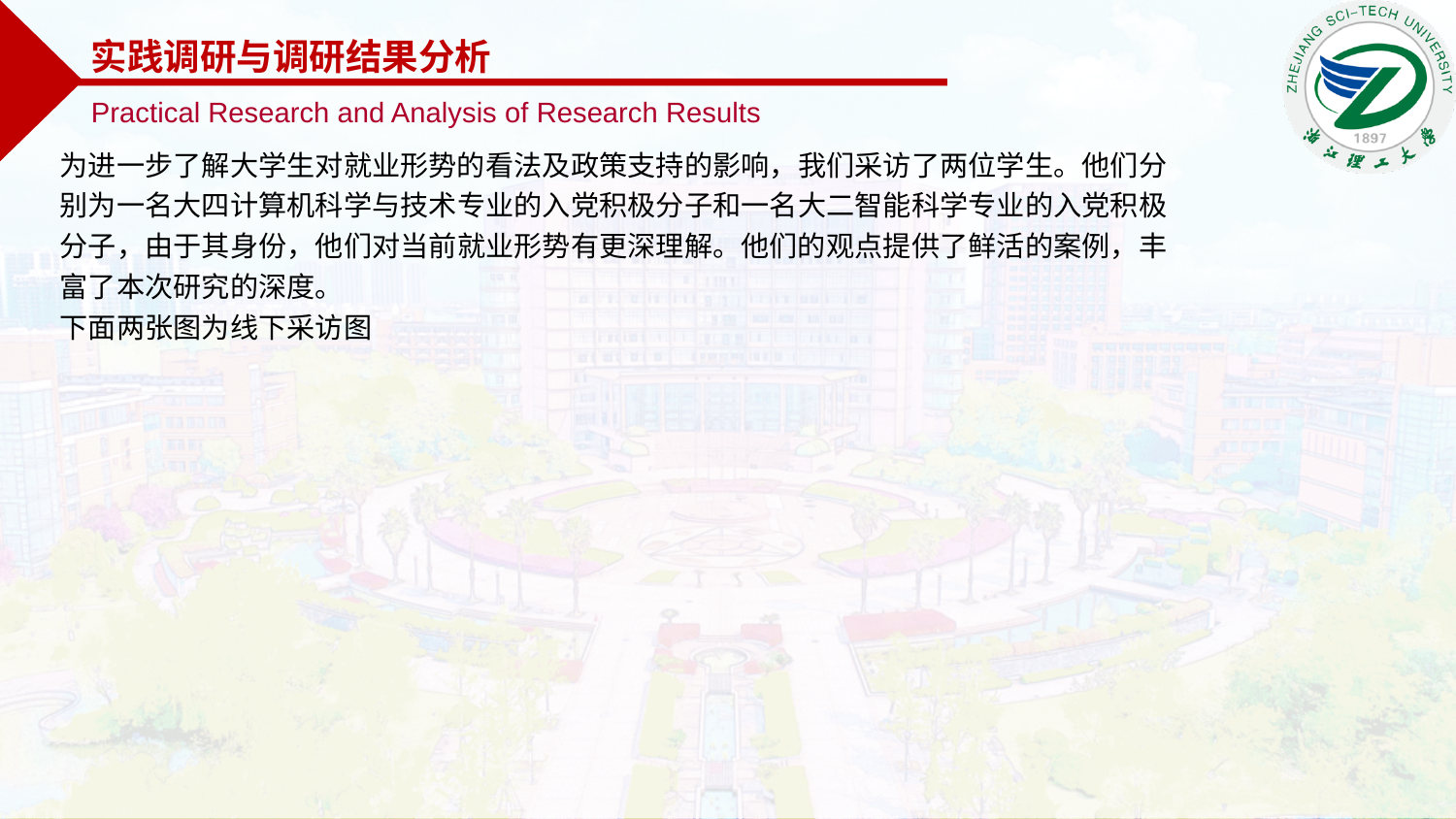

实践调研与调研结果分析

Practical Research and Analysis of Research Results

为进一步了解大学生对就业形势的看法及政策支持的影响，我们采访了两位学生。他们分别为一名大四计算机科学与技术专业的入党积极分子和一名大二智能科学专业的入党积极分子，由于其身份，他们对当前就业形势有更深理解。他们的观点提供了鲜活的案例，丰富了本次研究的深度。
下面两张图为线下采访图